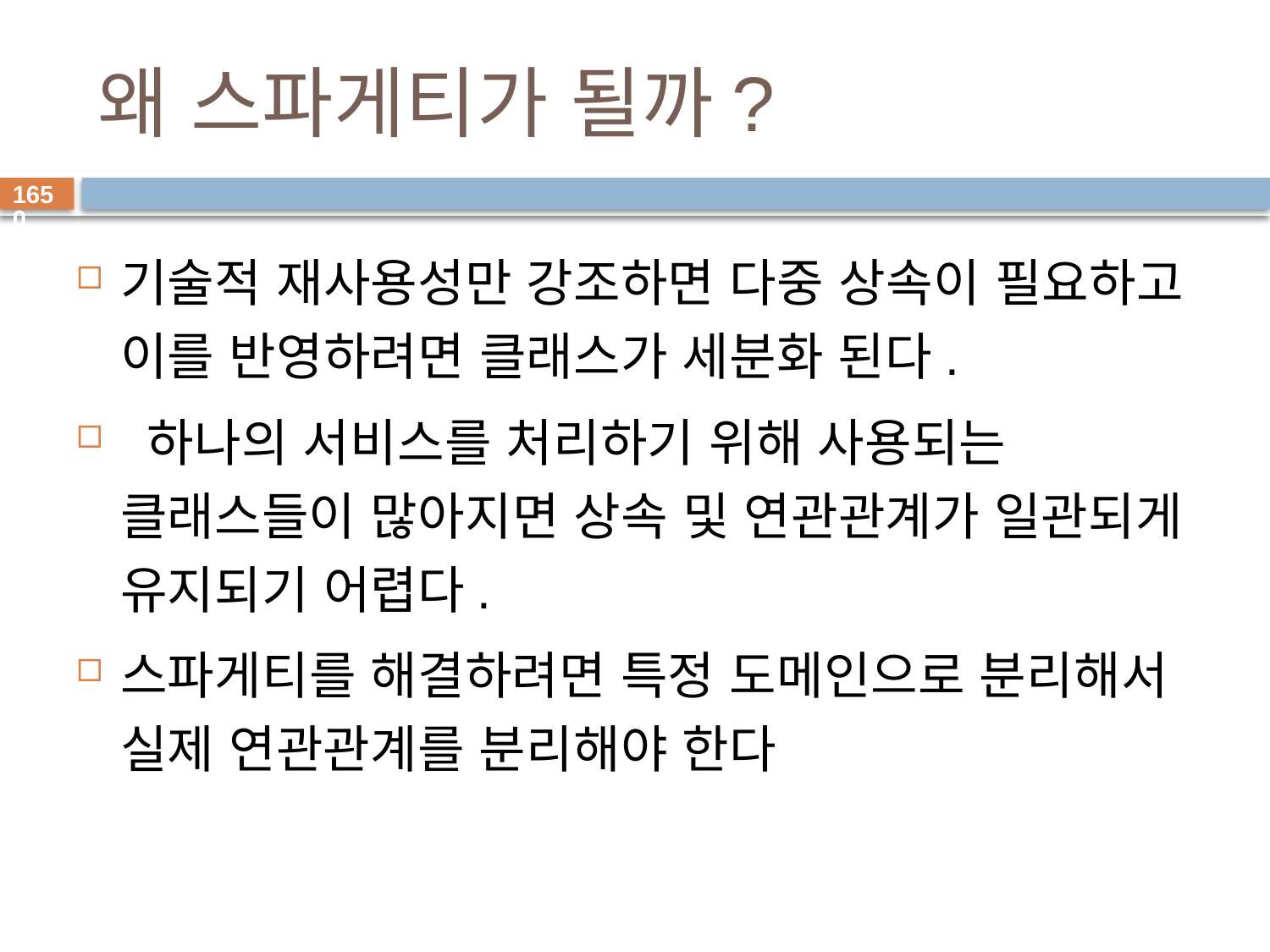

# 왜 스파게티가 될까?
1650
기술적 재사용성만 강조하면 다중 상속이 필요하고 이를 반영하려면 클래스가 세분화 된다.
 하나의 서비스를 처리하기 위해 사용되는 클래스들이 많아지면 상속 및 연관관계가 일관되게 유지되기 어렵다.
스파게티를 해결하려면 특정 도메인으로 분리해서 실제 연관관계를 분리해야 한다